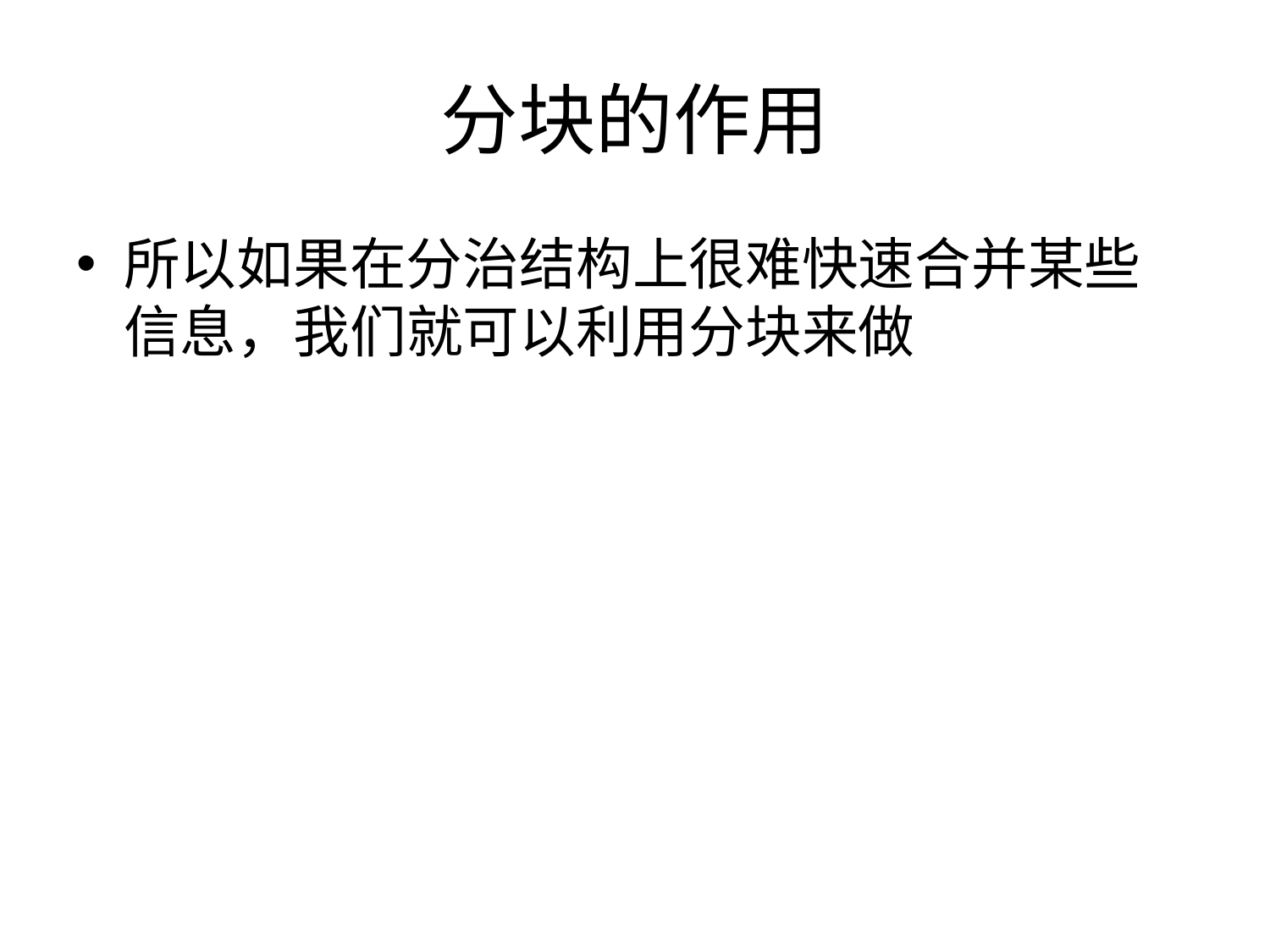

# 分块的作用
所以如果在分治结构上很难快速合并某些信息，我们就可以利用分块来做